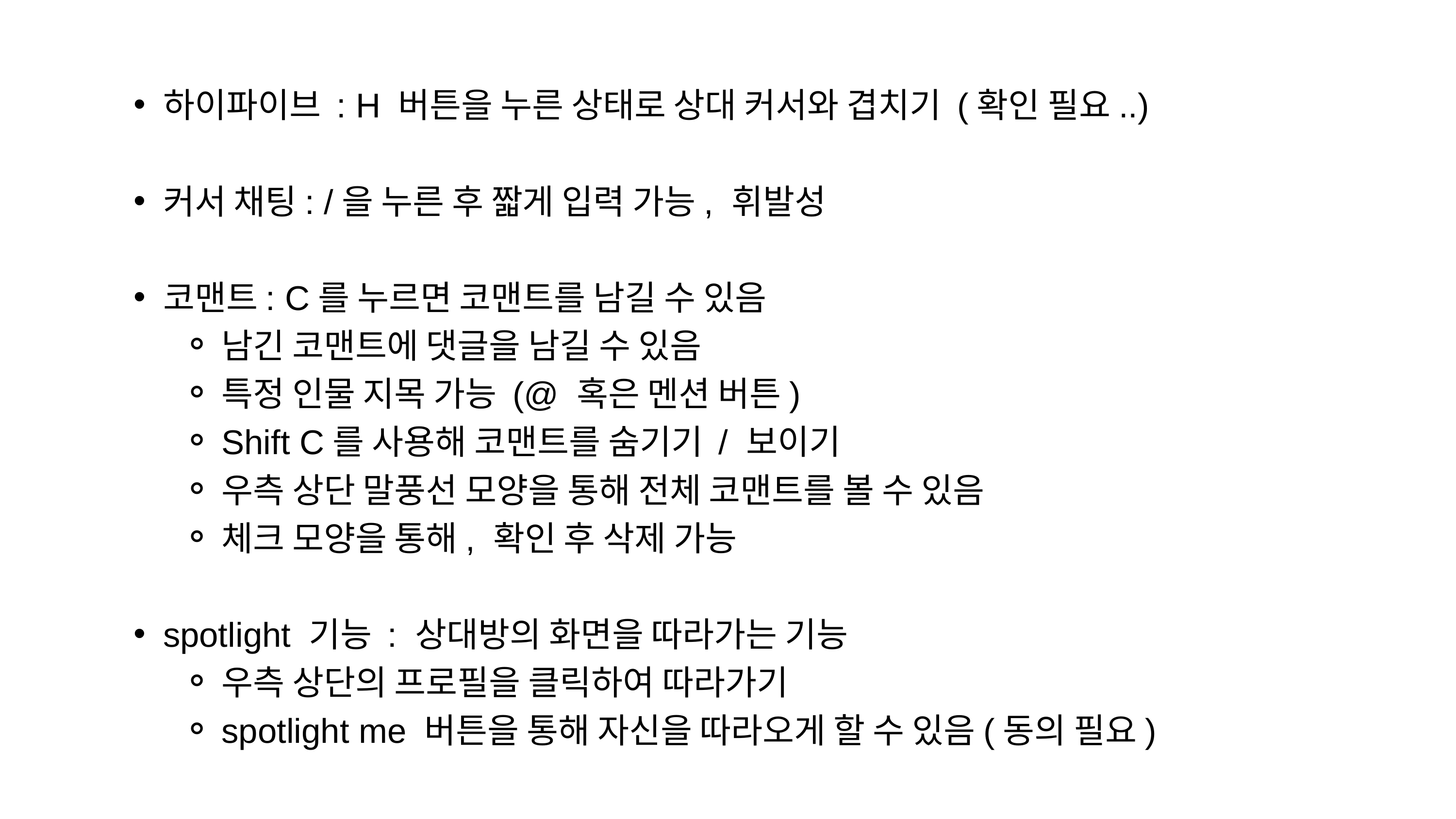

하이파이브 : H 버튼을 누른 상태로 상대 커서와 겹치기 (확인 필요..)

커서 채팅: /을 누른 후 짧게 입력 가능, 휘발성

코맨트: C를 누르면 코맨트를 남길 수 있음
남긴 코맨트에 댓글을 남길 수 있음
특정 인물 지목 가능 (@ 혹은 멘션 버튼)
Shift C를 사용해 코맨트를 숨기기 / 보이기
우측 상단 말풍선 모양을 통해 전체 코맨트를 볼 수 있음
체크 모양을 통해, 확인 후 삭제 가능

spotlight 기능 : 상대방의 화면을 따라가는 기능
우측 상단의 프로필을 클릭하여 따라가기
spotlight me 버튼을 통해 자신을 따라오게 할 수 있음(동의 필요)